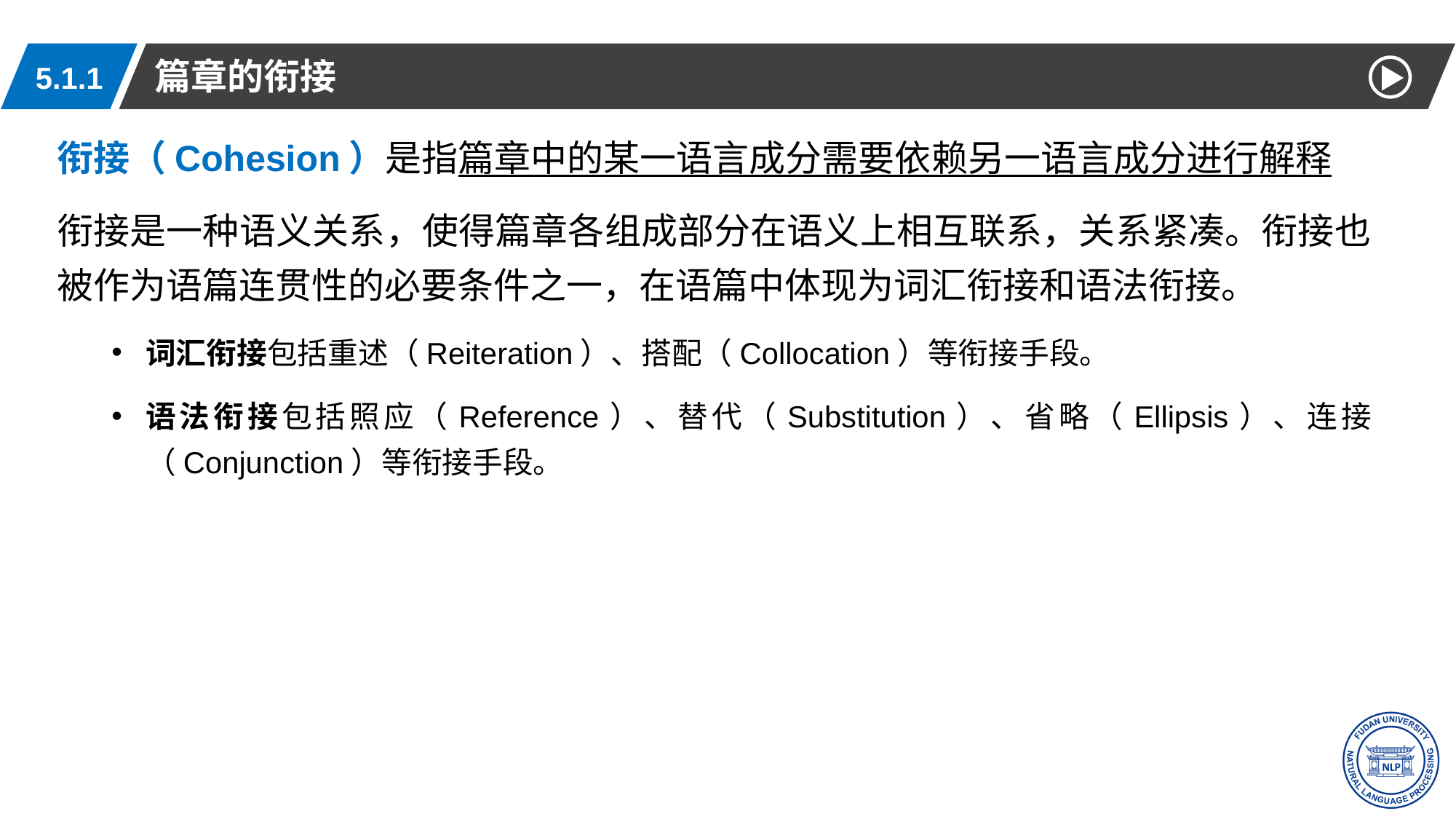

篇章的衔接
5.1.1

衔接（Cohesion）是指篇章中的某一语言成分需要依赖另一语言成分进行解释
衔接是一种语义关系，使得篇章各组成部分在语义上相互联系，关系紧凑。衔接也被作为语篇连贯性的必要条件之一，在语篇中体现为词汇衔接和语法衔接。
词汇衔接包括重述（Reiteration）、搭配（Collocation）等衔接手段。
语法衔接包括照应（Reference）、替代（Substitution）、省略（Ellipsis）、连接（Conjunction）等衔接手段。
7